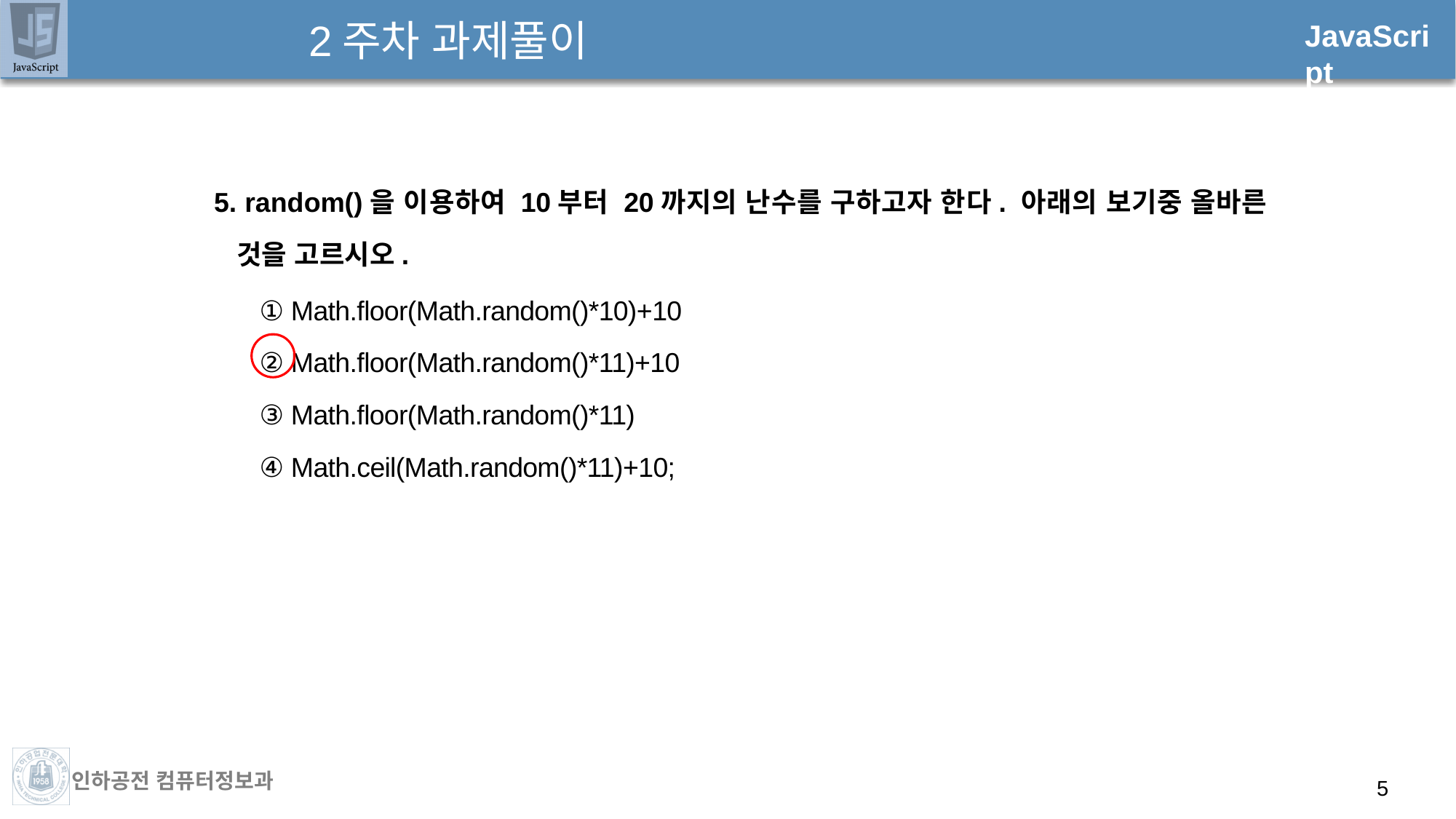

# 2주차 과제풀이
5. random()을 이용하여 10부터 20까지의 난수를 구하고자 한다. 아래의 보기중 올바른 것을 고르시오.
① Math.floor(Math.random()*10)+10
② Math.floor(Math.random()*11)+10
③ Math.floor(Math.random()*11)
④ Math.ceil(Math.random()*11)+10;